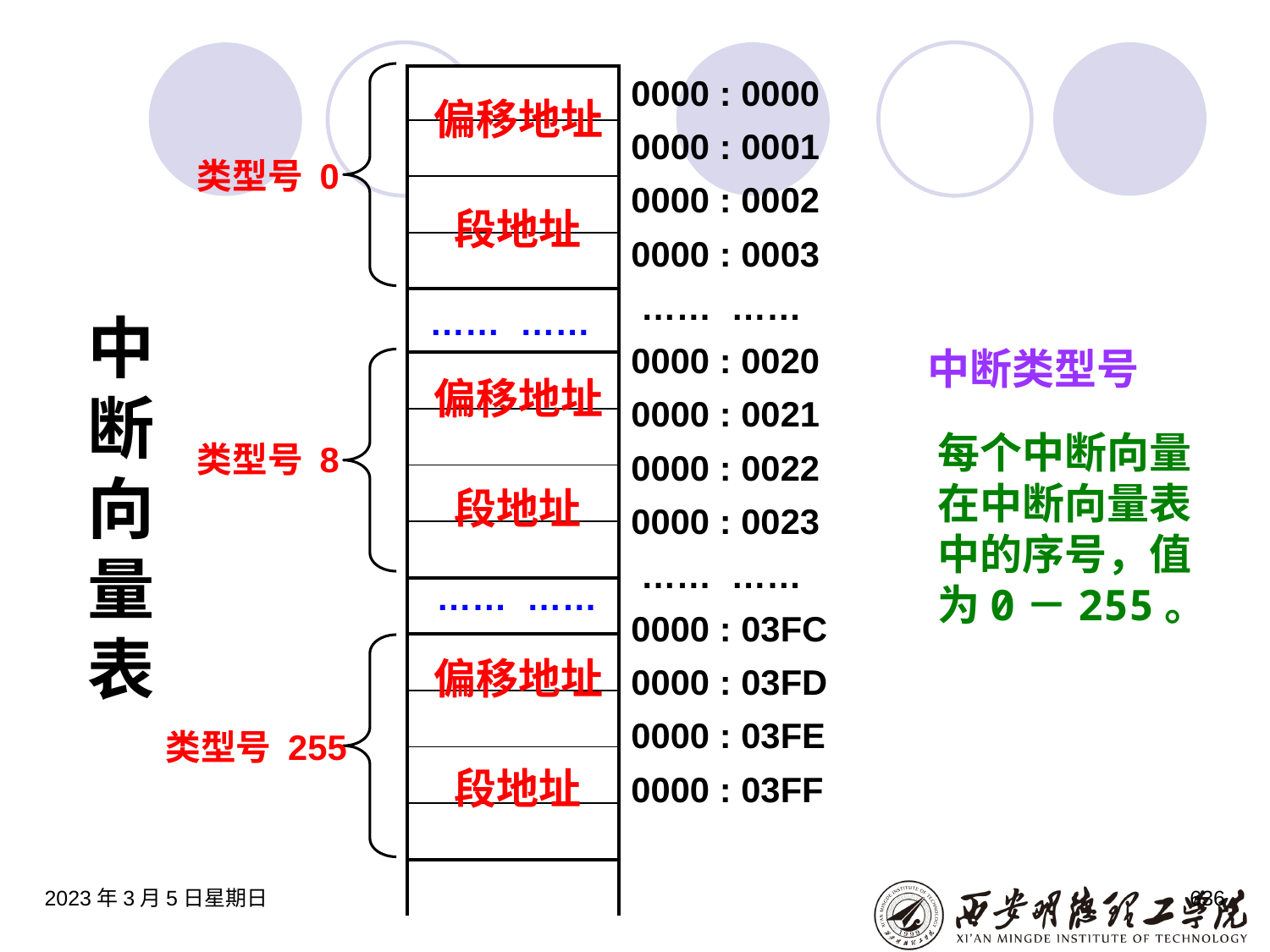

|  |
| --- |
|  |
|  |
|  |
| …… …… |
|  |
|  |
|  |
|  |
| …… …… |
|  |
|  |
|  |
|  |
|  |
0000 : 0000
0000 : 0001
0000 : 0002
0000 : 0003
 ……  ……
0000 : 0020
0000 : 0021
0000 : 0022
0000 : 0023
 ……  ……
0000 : 03FC
0000 : 03FD
0000 : 03FE
0000 : 03FF
偏移地址
类型号 0
段地址
# 中断向量表
中断类型号

偏移地址
每个中断向量在中断向量表中的序号，值为0－255。
类型号 8
段地址

偏移地址
类型号 255
段地址
2023年3月5日星期日
636